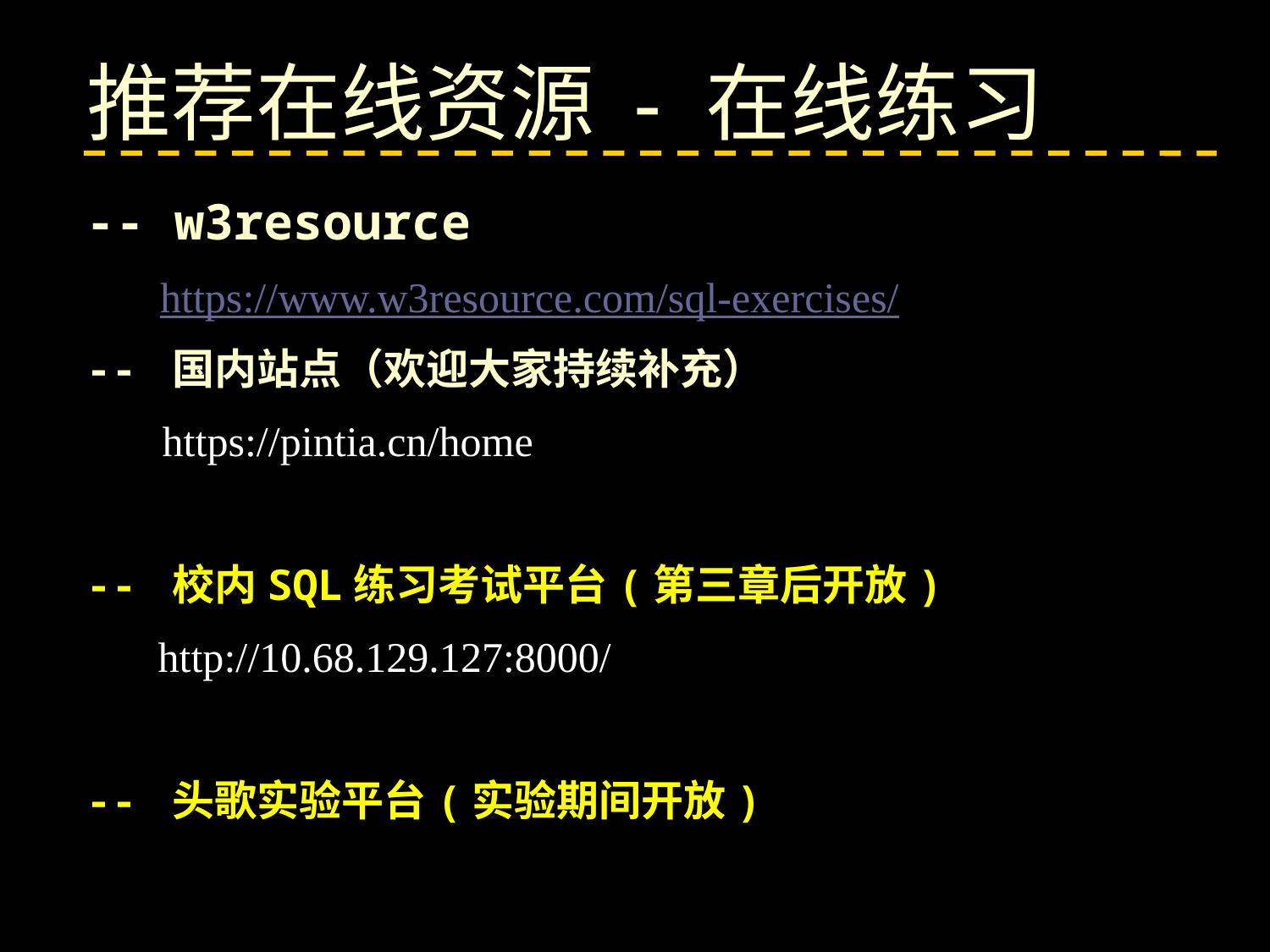

推荐在线资源 - 在线练习

-- w3resource
       https://www.w3resource.com/sql-exercises/
-- 国内站点（欢迎大家持续补充）
   https://pintia.cn/home

-- 校内SQL练习考试平台(第三章后开放)
    http://10.68.129.127:8000/

-- 头歌实验平台(实验期间开放)

19